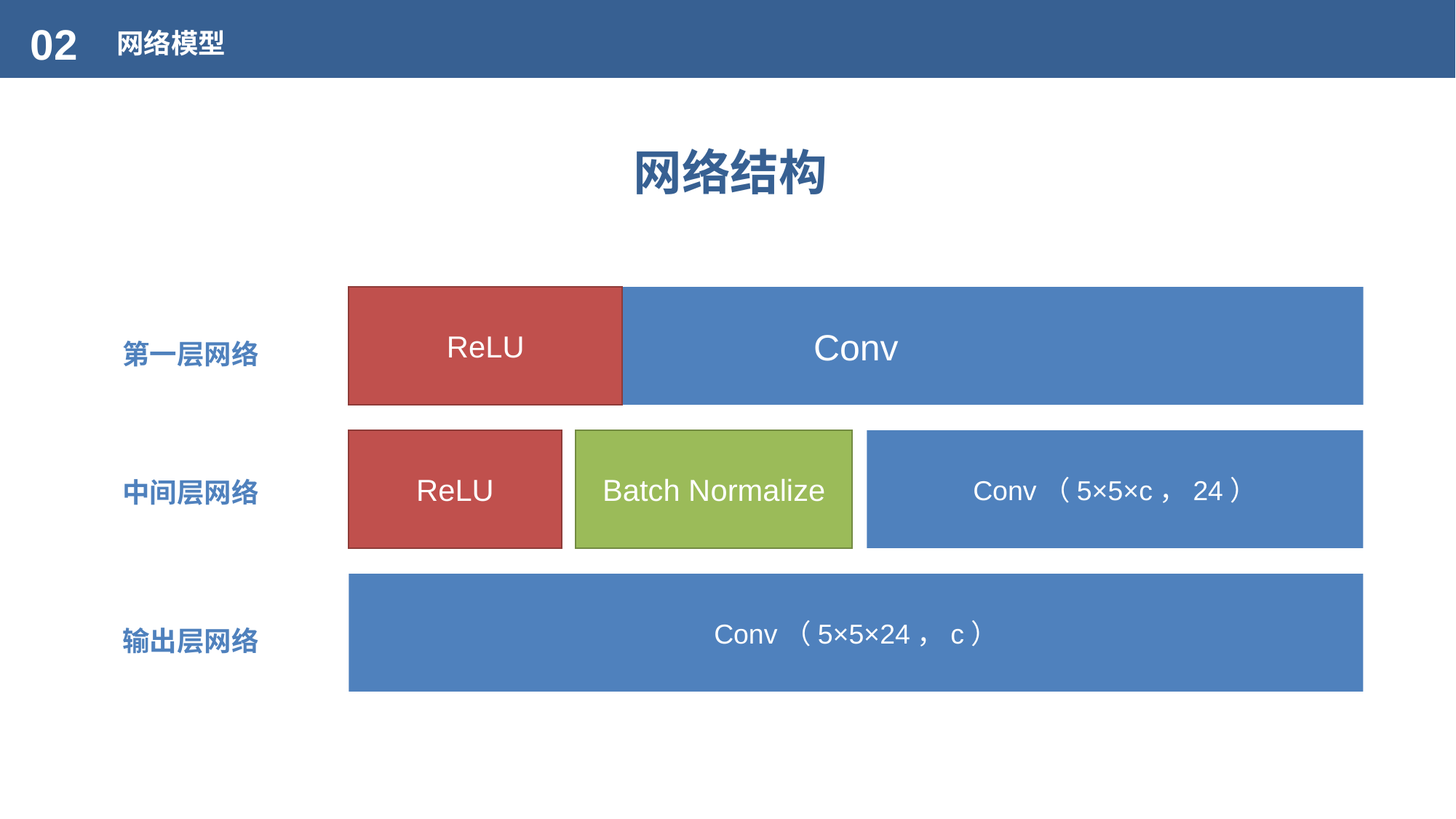

02
网络模型
网络结构
ReLU

Conv（Filter: 5×5×c，24）
第一层网络
Conv
ReLU
Batch Normalize
Conv（5×5×c，24）
中间层网络
Conv（5×5×24，c）
输出层网络